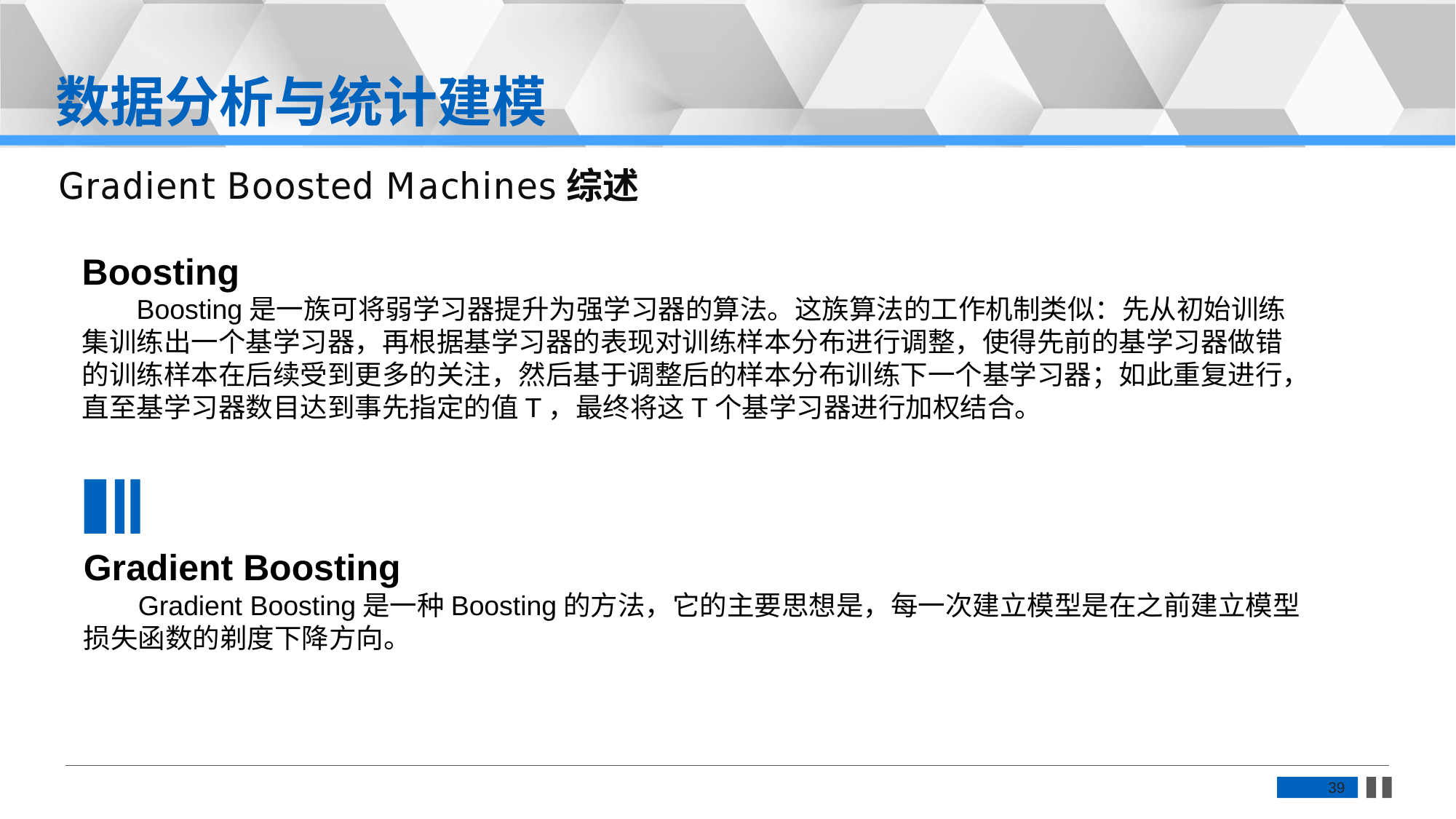

数据分析与统计建模
Gradient Boosted Machines综述
Boosting
Boosting是一族可将弱学习器提升为强学习器的算法。这族算法的工作机制类似：先从初始训练集训练出一个基学习器，再根据基学习器的表现对训练样本分布进行调整，使得先前的基学习器做错的训练样本在后续受到更多的关注，然后基于调整后的样本分布训练下一个基学习器；如此重复进行，直至基学习器数目达到事先指定的值T，最终将这T个基学习器进行加权结合。

Gradient Boosting
Gradient Boosting是一种Boosting的方法，它的主要思想是，每一次建立模型是在之前建立模型损失函数的剃度下降方向。
39